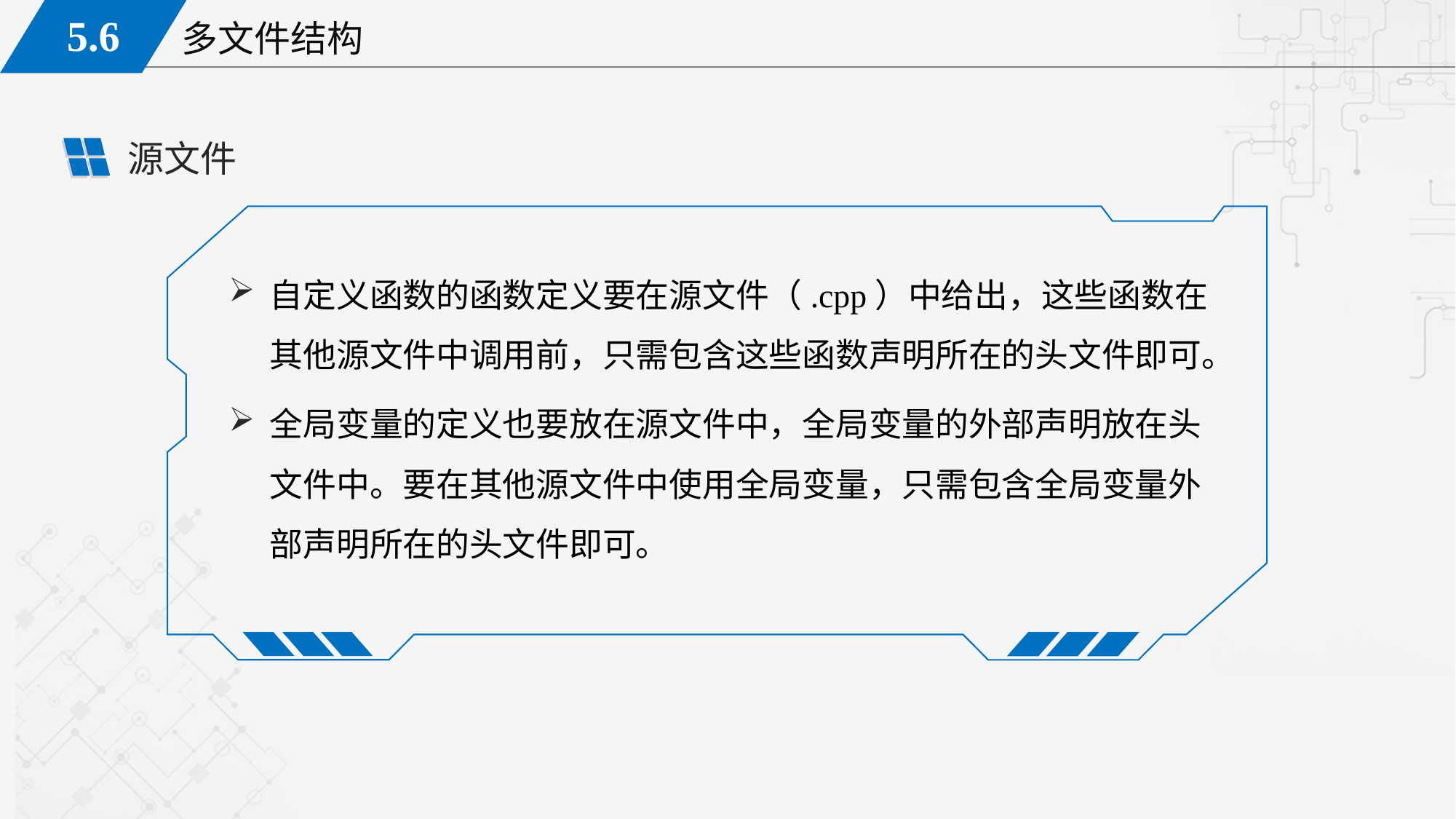

源文件

自定义函数的函数定义要在源文件（.cpp）中给出，这些函数在其他源文件中调用前，只需包含这些函数声明所在的头文件即可。
全局变量的定义也要放在源文件中，全局变量的外部声明放在头文件中。要在其他源文件中使用全局变量，只需包含全局变量外部声明所在的头文件即可。